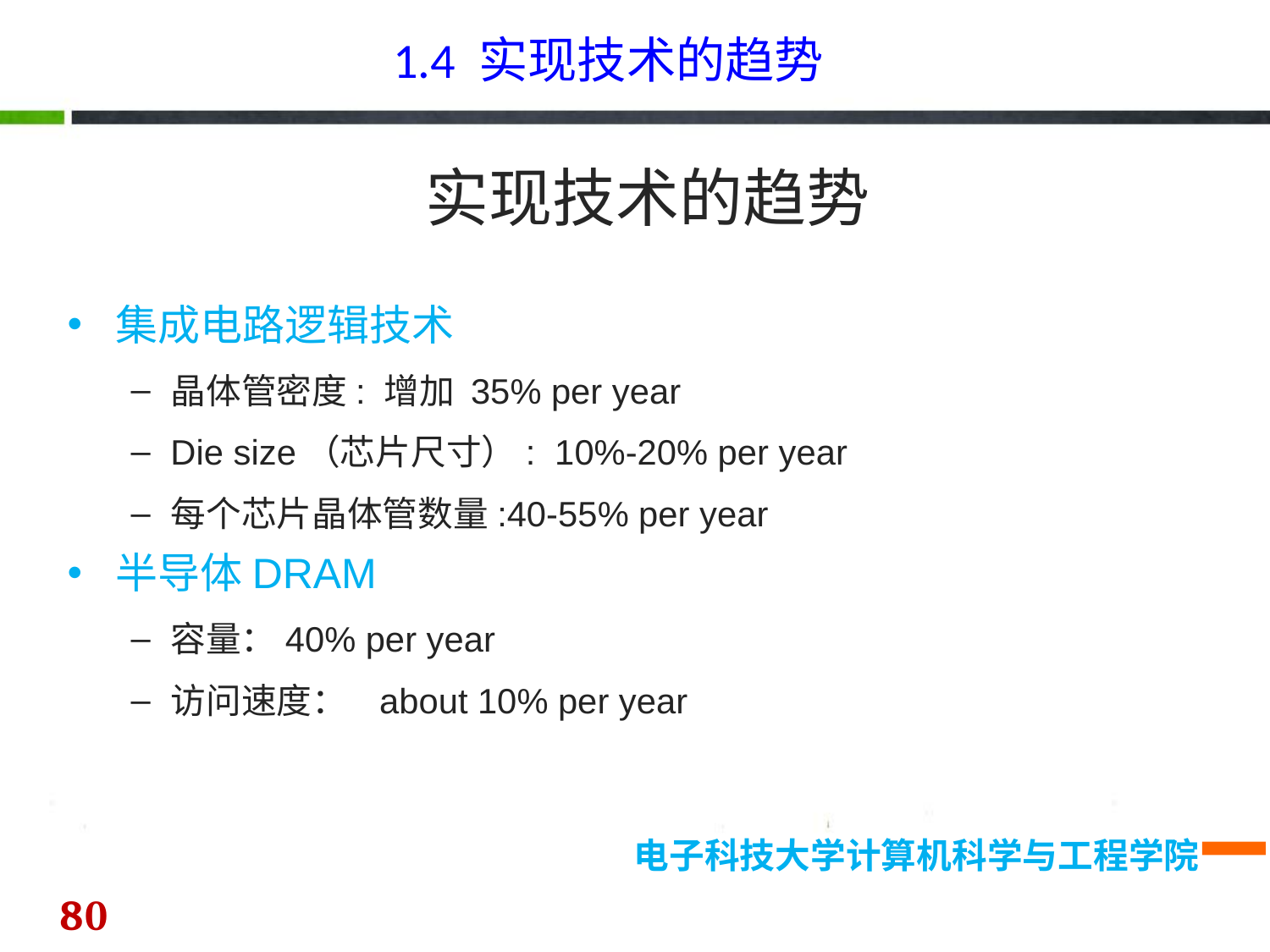

1.4 实现技术的趋势
实现技术的趋势
集成电路逻辑技术
晶体管密度: 增加 35% per year
Die size（芯片尺寸）:  10%-20% per year
每个芯片晶体管数量:40-55% per year
半导体DRAM
容量：40% per year
访问速度：   about 10% per year